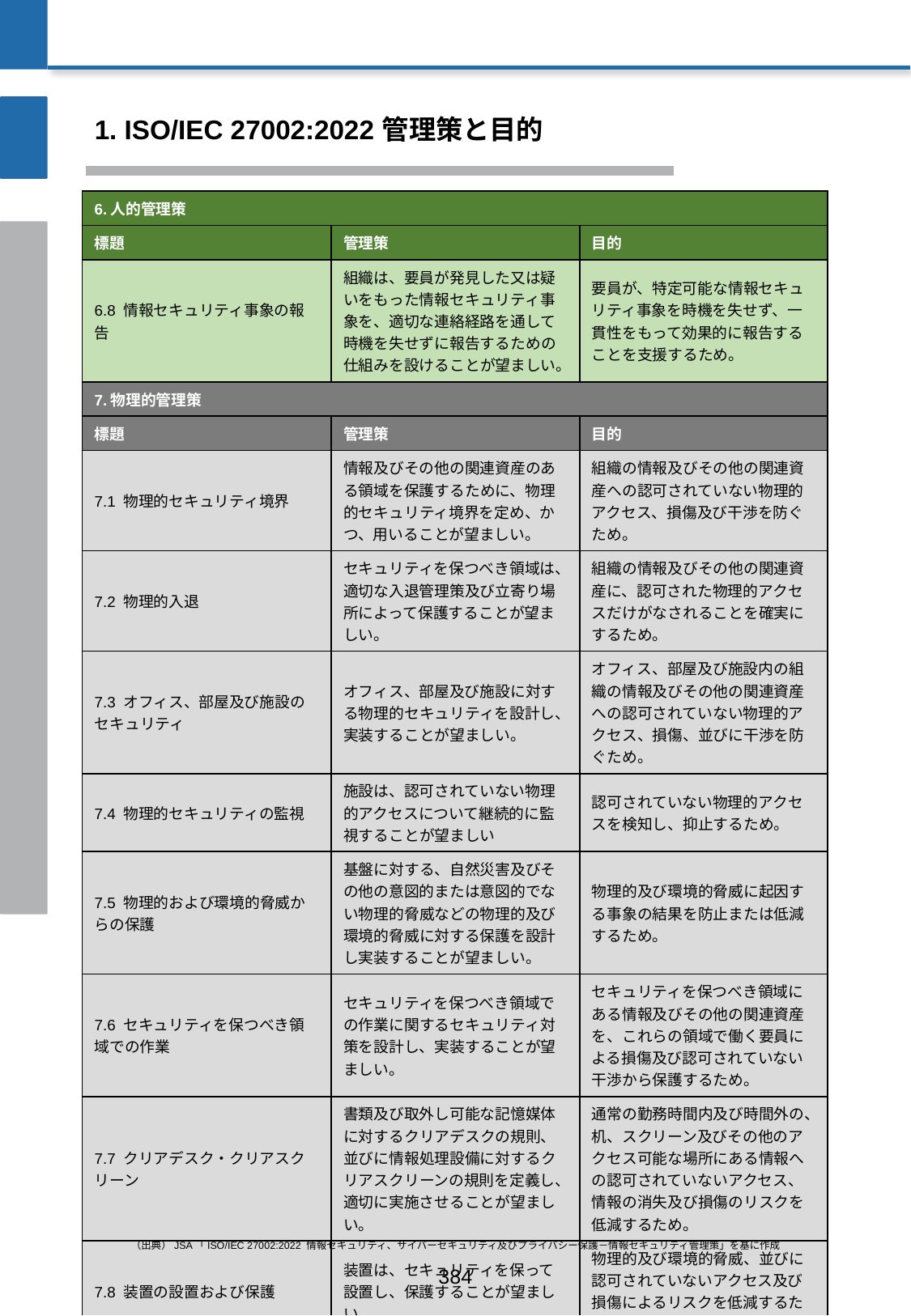

1. ISO/IEC 27002:2022 管理策と目的
| 6.人的管理策 |  |  |
| --- | --- | --- |
| 標題 | 管理策 | 目的 |
| 6.8 情報セキュリティ事象の報告 | 組織は、要員が発見した又は疑いをもった情報セキュリティ事象を、適切な連絡経路を通して時機を失せずに報告するための仕組みを設けることが望ましい。 | 要員が、特定可能な情報セキュリティ事象を時機を失せず、一貫性をもって効果的に報告することを支援するため。 |
| 7.物理的管理策 |  |  |
| 標題 | 管理策 | 目的 |
| 7.1 物理的セキュリティ境界 | 情報及びその他の関連資産のある領域を保護するために、物理的セキュリティ境界を定め、かつ、用いることが望ましい。 | 組織の情報及びその他の関連資産への認可されていない物理的アクセス、損傷及び干渉を防ぐため。 |
| 7.2 物理的入退 | セキュリティを保つべき領域は、適切な入退管理策及び立寄り場所によって保護することが望ましい。 | 組織の情報及びその他の関連資産に、認可された物理的アクセスだけがなされることを確実にするため。 |
| 7.3 オフィス、部屋及び施設のセキュリティ | オフィス、部屋及び施設に対する物理的セキュリティを設計し、実装することが望ましい。 | オフィス、部屋及び施設内の組織の情報及びその他の関連資産への認可されていない物理的アクセス、損傷、並びに干渉を防ぐため。 |
| 7.4 物理的セキュリティの監視 | 施設は、認可されていない物理的アクセスについて継続的に監視することが望ましい | 認可されていない物理的アクセスを検知し、抑止するため。 |
| 7.5 物理的および環境的脅威からの保護 | 基盤に対する、自然災害及びその他の意図的または意図的でない物理的脅威などの物理的及び環境的脅威に対する保護を設計し実装することが望ましい。 | 物理的及び環境的脅威に起因する事象の結果を防止または低減するため。 |
| 7.6 セキュリティを保つべき領域での作業 | セキュリティを保つべき領域での作業に関するセキュリティ対策を設計し、実装することが望ましい。 | セキュリティを保つべき領域にある情報及びその他の関連資産を、これらの領域で働く要員による損傷及び認可されていない干渉から保護するため。 |
| 7.7 クリアデスク・クリアスクリーン | 書類及び取外し可能な記憶媒体に対するクリアデスクの規則、並びに情報処理設備に対するクリアスクリーンの規則を定義し、適切に実施させることが望ましい。 | 通常の勤務時間内及び時間外の、机、スクリーン及びその他のアクセス可能な場所にある情報への認可されていないアクセス、情報の消失及び損傷のリスクを低減するため。 |
| 7.8 装置の設置および保護 | 装置は、セキュリティを保って設置し、保護することが望ましい。 | 物理的及び環境的脅威、並びに認可されていないアクセス及び損傷によるリスクを低減するため。 |
| 7.9 構外にある資産のセキュリティ | 構外にある資産を保護することが望ましい。 | 構外にある装置の紛失、損傷、盗難または侵害、及び組織の業務の中断を防止するため。 |
（出典）JSA「ISO/IEC 27002:2022 情報セキュリティ、サイバーセキュリティ及びプライバシー保護－情報セキュリティ管理策」を基に作成
384